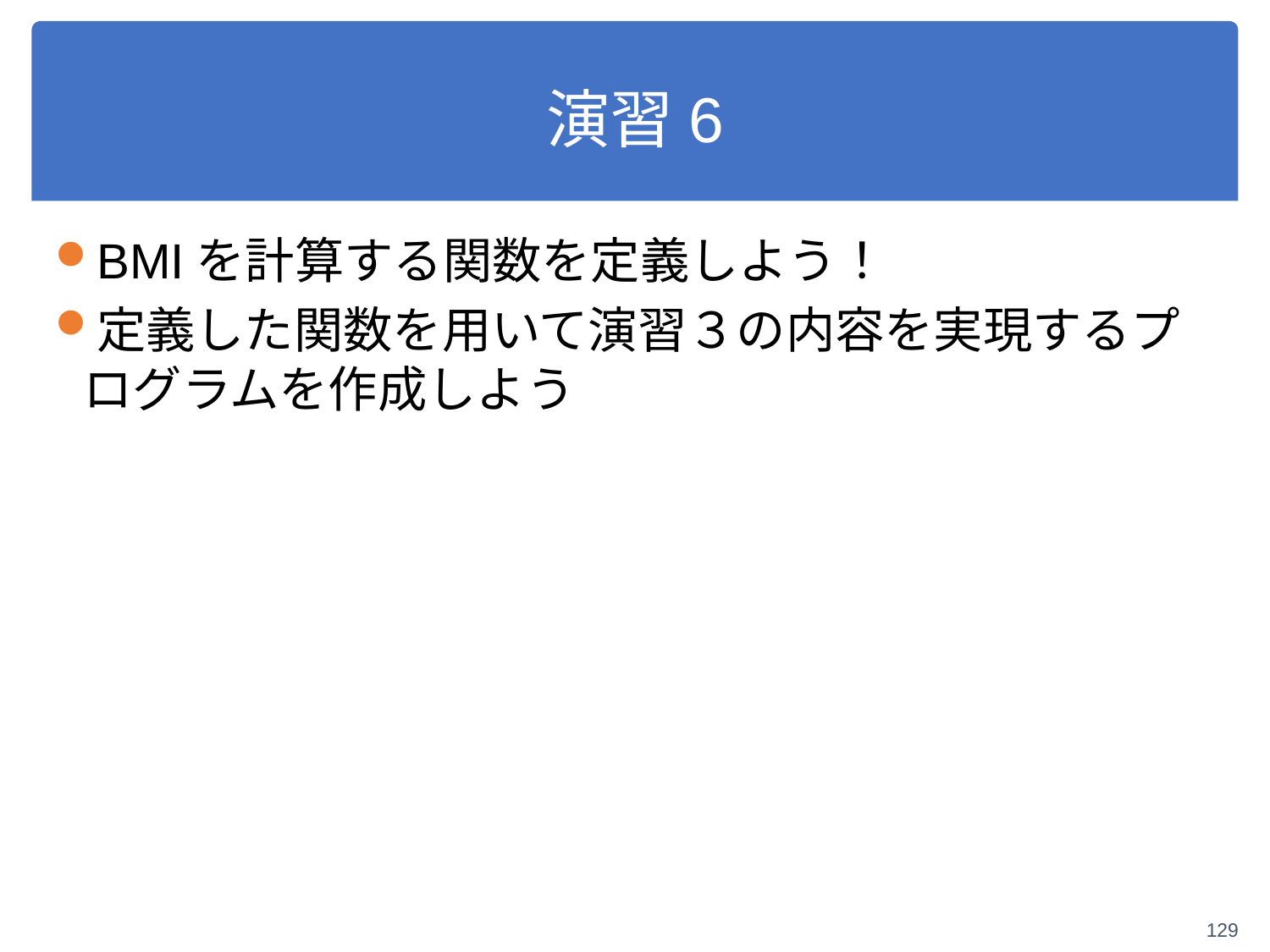

129
# 演習6
BMIを計算する関数を定義しよう！
定義した関数を用いて演習３の内容を実現するプログラムを作成しよう